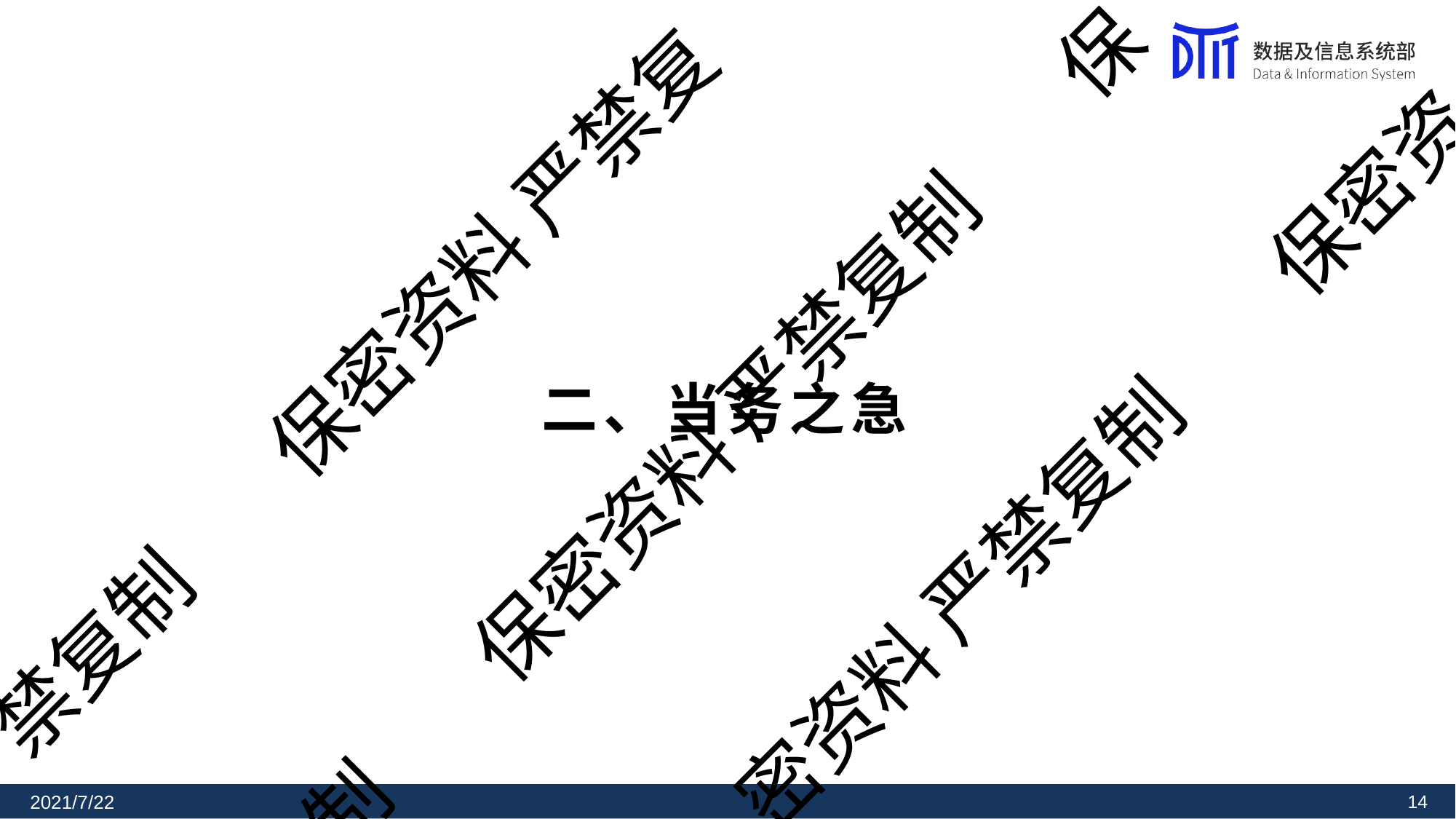

保
保密资
保密资料 严禁复
# 二、当务之急
保密资料 严禁复制
密资料 严禁复制
禁复制
制
2021/7/22
14